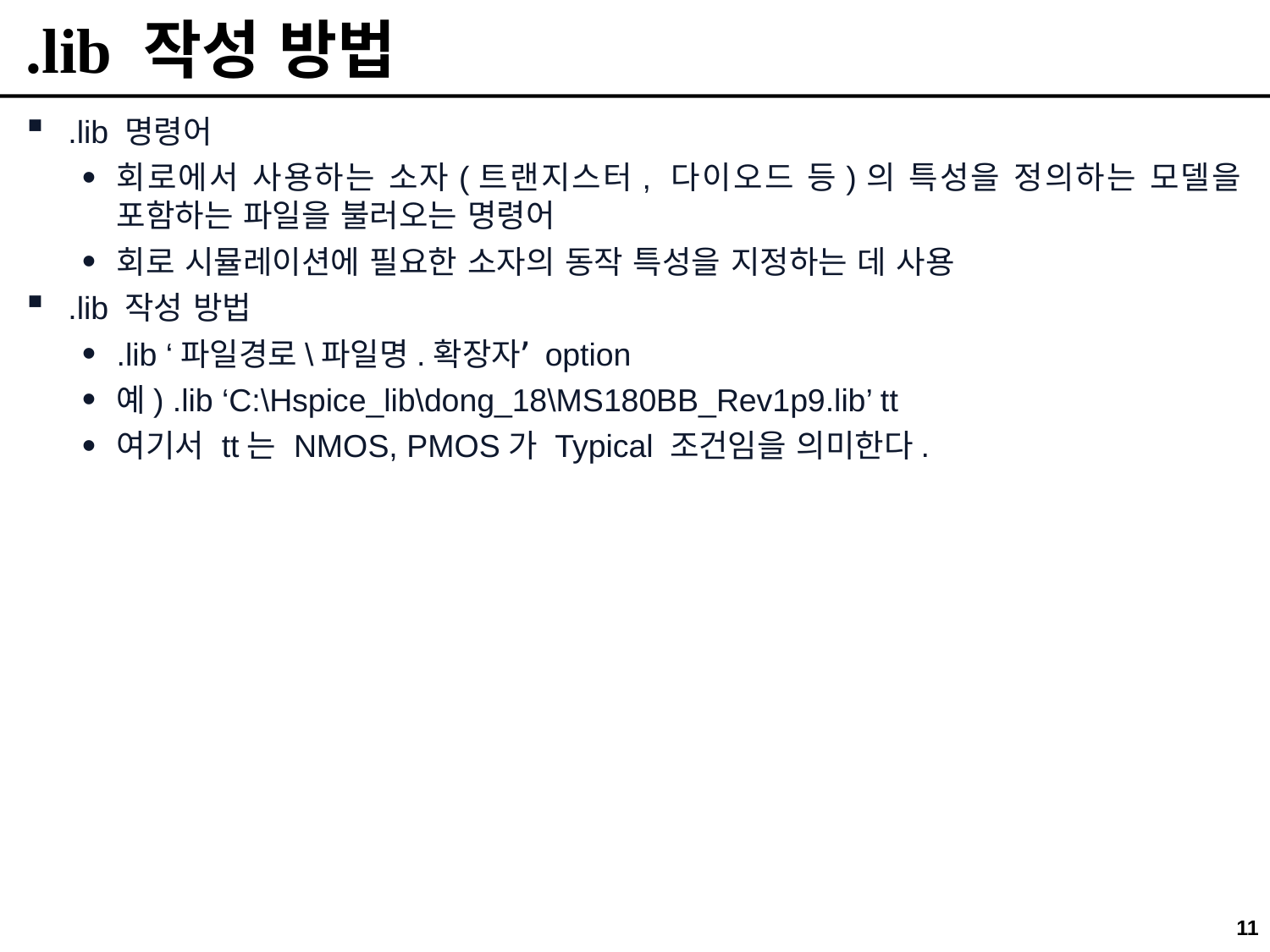

# .lib 작성 방법
.lib 명령어
회로에서 사용하는 소자(트랜지스터, 다이오드 등)의 특성을 정의하는 모델을 포함하는 파일을 불러오는 명령어
회로 시뮬레이션에 필요한 소자의 동작 특성을 지정하는 데 사용
.lib 작성 방법
.lib ‘파일경로\파일명.확장자’ option
예) .lib ‘C:\Hspice_lib\dong_18\MS180BB_Rev1p9.lib’ tt
여기서 tt는 NMOS, PMOS가 Typical 조건임을 의미한다.